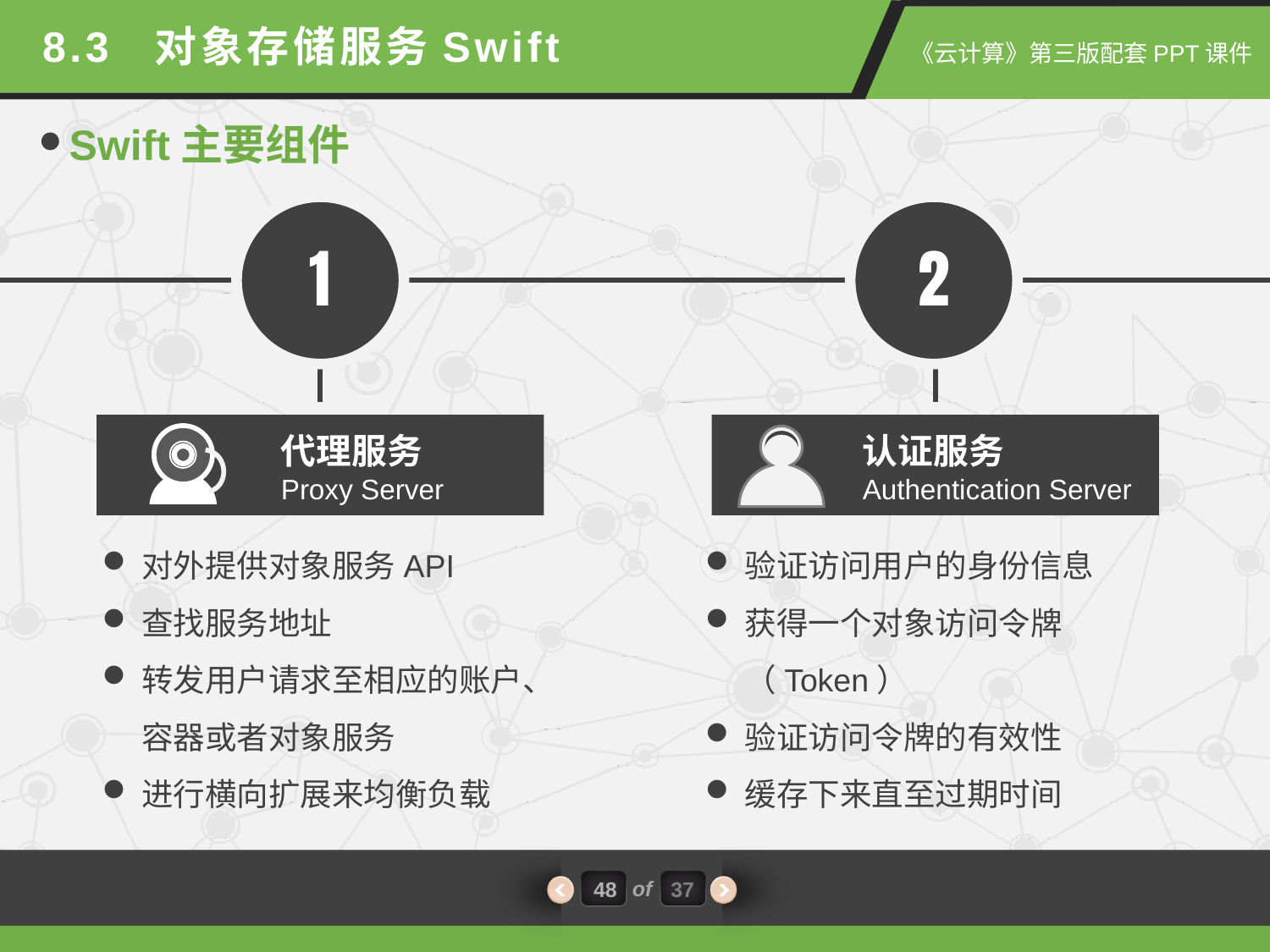

8.3  对象存储服务Swift
Swift主要组件

1
2

代理服务
Proxy Server
认证服务
Authentication Server

对外提供对象服务API
查找服务地址
转发用户请求至相应的账户、容器或者对象服务
进行横向扩展来均衡负载
验证访问用户的身份信息
获得一个对象访问令牌（Token）
验证访问令牌的有效性
缓存下来直至过期时间
48